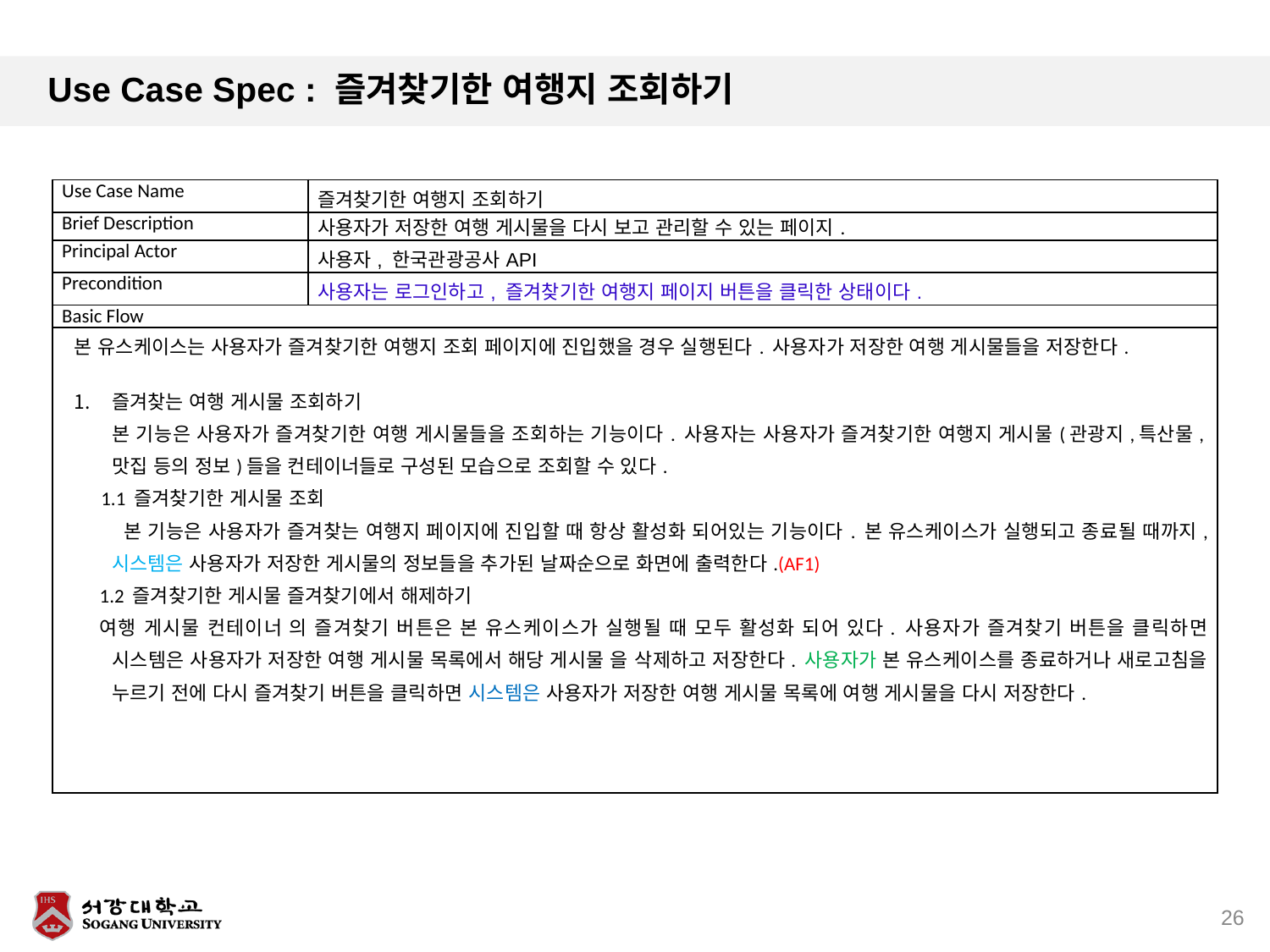

# Use Case Spec : 즐겨찾기한 여행지 조회하기
| Use Case Name | 즐겨찾기한 여행지 조회하기 |
| --- | --- |
| Brief Description | 사용자가 저장한 여행 게시물을 다시 보고 관리할 수 있는 페이지. |
| Principal Actor | 사용자, 한국관광공사API |
| Precondition | 사용자는 로그인하고, 즐겨찾기한 여행지 페이지 버튼을 클릭한 상태이다. |
| Basic Flow |  |
| 본 유스케이스는 사용자가 즐겨찾기한 여행지 조회 페이지에 진입했을 경우 실행된다. 사용자가 저장한 여행 게시물들을 저장한다. 즐겨찾는 여행 게시물 조회하기 본 기능은 사용자가 즐겨찾기한 여행 게시물들을 조회하는 기능이다. 사용자는 사용자가 즐겨찾기한 여행지 게시물(관광지,특산물,맛집 등의 정보)들을 컨테이너들로 구성된 모습으로 조회할 수 있다. 1.1 즐겨찾기한 게시물 조회 본 기능은 사용자가 즐겨찾는 여행지 페이지에 진입할 때 항상 활성화 되어있는 기능이다. 본 유스케이스가 실행되고 종료될 때까지, 시스템은 사용자가 저장한 게시물의 정보들을 추가된 날짜순으로 화면에 출력한다.(AF1) 1.2 즐겨찾기한 게시물 즐겨찾기에서 해제하기 여행 게시물 컨테이너 의 즐겨찾기 버튼은 본 유스케이스가 실행될 때 모두 활성화 되어 있다. 사용자가 즐겨찾기 버튼을 클릭하면 시스템은 사용자가 저장한 여행 게시물 목록에서 해당 게시물 을 삭제하고 저장한다. 사용자가 본 유스케이스를 종료하거나 새로고침을 누르기 전에 다시 즐겨찾기 버튼을 클릭하면 시스템은 사용자가 저장한 여행 게시물 목록에 여행 게시물을 다시 저장한다. |  |
26